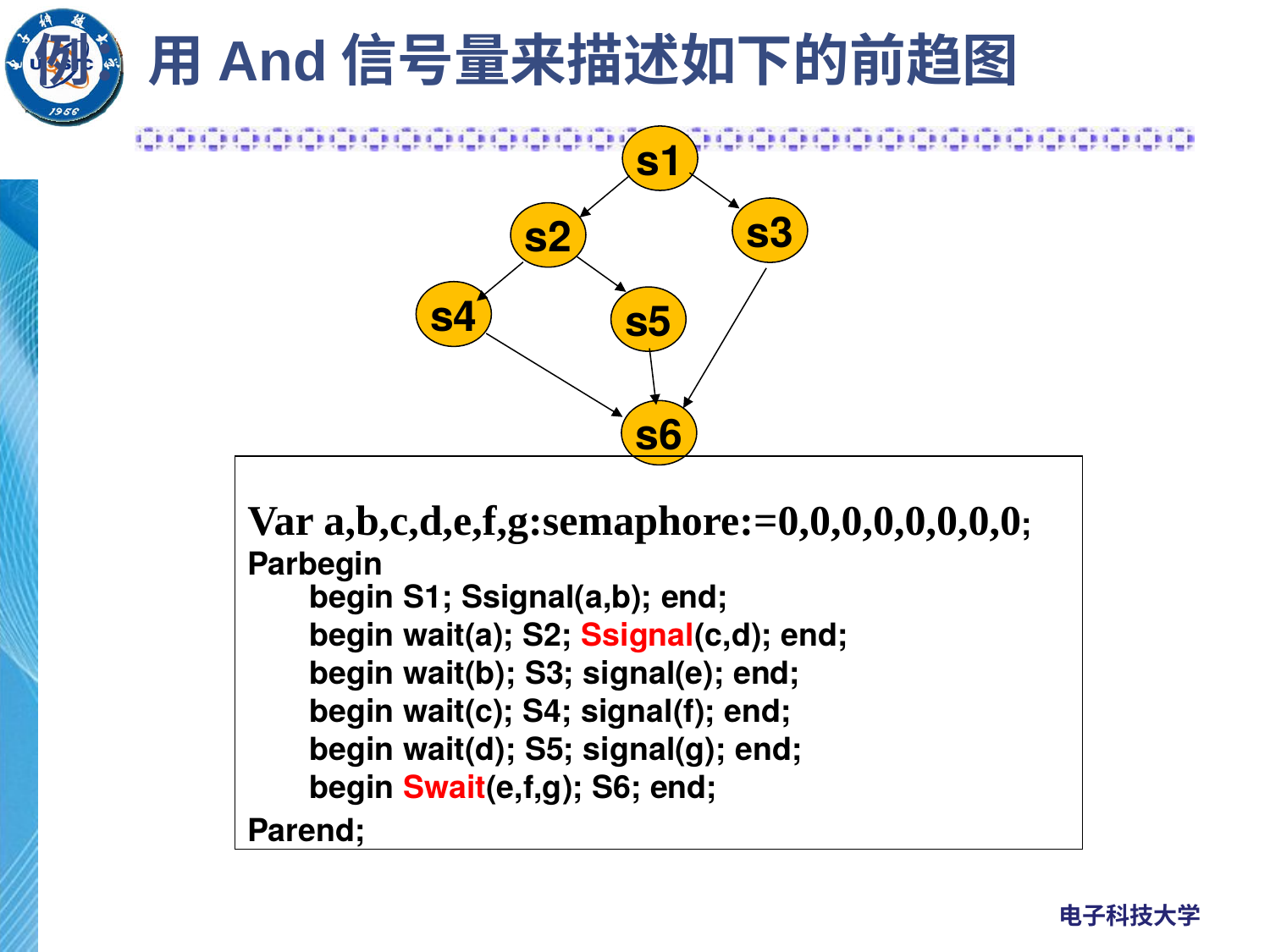

# 例：用And信号量来描述如下的前趋图
s1

s3
s2

s4
s5

s6

Var a,b,c,d,e,f,g:semaphore:=0,0,0,0,0,0,0,0;
Parbegin

Parend;

       begin S1; Ssignal(a,b); end;
       begin wait(a); S2; Ssignal(c,d); end;
       begin wait(b); S3; signal(e); end;
       begin wait(c); S4; signal(f); end;
       begin wait(d); S5; signal(g); end;
       begin Swait(e,f,g); S6; end;